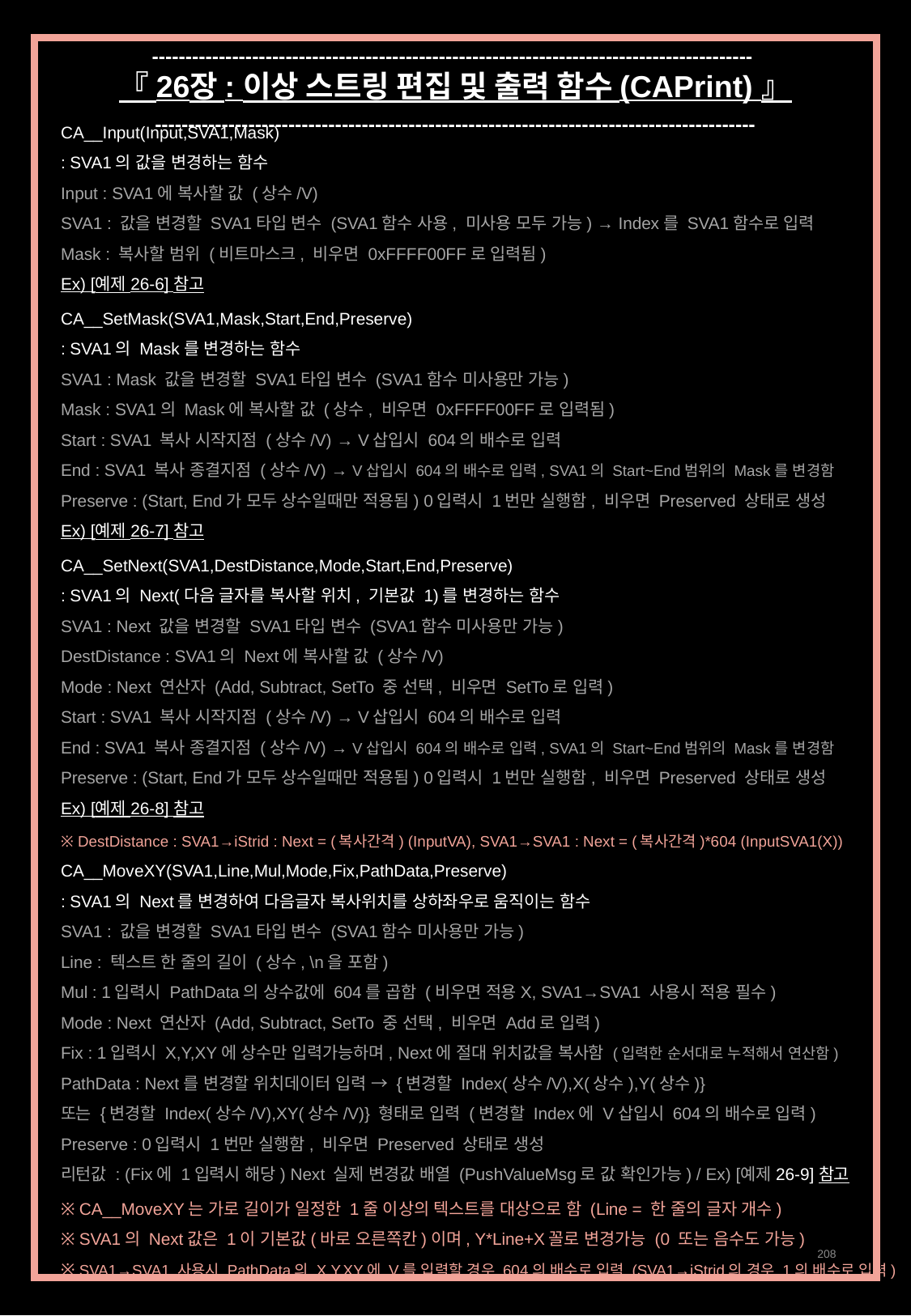

------------------------------------------------------------------------------------------
『 26장 : 이상 스트링 편집 및 출력 함수 (CAPrint) 』
------------------------------------------------------------------------------------------

CA__Input(Input,SVA1,Mask)
: SVA1의 값을 변경하는 함수
Input : SVA1에 복사할 값 (상수/V)
SVA1 : 값을 변경할 SVA1타입 변수 (SVA1함수 사용, 미사용 모두 가능) → Index를 SVA1함수로 입력
Mask : 복사할 범위 (비트마스크, 비우면 0xFFFF00FF로 입력됨)
Ex) [예제 26-6] 참고
CA__SetMask(SVA1,Mask,Start,End,Preserve)
: SVA1의 Mask를 변경하는 함수
SVA1 : Mask 값을 변경할 SVA1타입 변수 (SVA1함수 미사용만 가능)
Mask : SVA1의 Mask에 복사할 값 (상수, 비우면 0xFFFF00FF로 입력됨)
Start : SVA1 복사 시작지점 (상수/V) → V삽입시 604의 배수로 입력
End : SVA1 복사 종결지점 (상수/V) → V삽입시 604의 배수로 입력, SVA1의 Start~End범위의 Mask를 변경함
Preserve : (Start, End가 모두 상수일때만 적용됨) 0입력시 1번만 실행함, 비우면 Preserved 상태로 생성
Ex) [예제 26-7] 참고
CA__SetNext(SVA1,DestDistance,Mode,Start,End,Preserve)
: SVA1의 Next(다음 글자를 복사할 위치, 기본값 1)를 변경하는 함수
SVA1 : Next 값을 변경할 SVA1타입 변수 (SVA1함수 미사용만 가능)
DestDistance : SVA1의 Next에 복사할 값 (상수/V)
Mode : Next 연산자 (Add, Subtract, SetTo 중 선택, 비우면 SetTo로 입력)
Start : SVA1 복사 시작지점 (상수/V) → V삽입시 604의 배수로 입력
End : SVA1 복사 종결지점 (상수/V) → V삽입시 604의 배수로 입력, SVA1의 Start~End범위의 Mask를 변경함
Preserve : (Start, End가 모두 상수일때만 적용됨) 0입력시 1번만 실행함, 비우면 Preserved 상태로 생성
Ex) [예제 26-8] 참고
※ DestDistance : SVA1→iStrid : Next = (복사간격) (InputVA), SVA1→SVA1 : Next = (복사간격)*604 (InputSVA1(X))
CA__MoveXY(SVA1,Line,Mul,Mode,Fix,PathData,Preserve)
: SVA1의 Next를 변경하여 다음글자 복사위치를 상하좌우로 움직이는 함수
SVA1 : 값을 변경할 SVA1타입 변수 (SVA1함수 미사용만 가능)
Line : 텍스트 한 줄의 길이 (상수, \n을 포함)
Mul : 1입력시 PathData의 상수값에 604를 곱함 (비우면 적용X, SVA1→SVA1 사용시 적용 필수)
Mode : Next 연산자 (Add, Subtract, SetTo 중 선택, 비우면 Add로 입력)
Fix : 1입력시 X,Y,XY에 상수만 입력가능하며, Next에 절대 위치값을 복사함 (입력한 순서대로 누적해서 연산함)
PathData : Next를 변경할 위치데이터 입력 → {변경할 Index(상수/V),X(상수),Y(상수)}
또는 {변경할 Index(상수/V),XY(상수/V)} 형태로 입력 (변경할 Index에 V삽입시 604의 배수로 입력)
Preserve : 0입력시 1번만 실행함, 비우면 Preserved 상태로 생성
리턴값 : (Fix에 1입력시 해당) Next 실제 변경값 배열 (PushValueMsg로 값 확인가능) / Ex) [예제 26-9] 참고
※ CA__MoveXY는 가로 길이가 일정한 1줄 이상의 텍스트를 대상으로 함 (Line = 한 줄의 글자 개수)
※ SVA1의 Next값은 1이 기본값(바로 오른쪽칸)이며, Y*Line+X꼴로 변경가능 (0 또는 음수도 가능)
※ SVA1→SVA1 사용시 PathData의 X,Y,XY에 V를 입력할 경우 604의 배수로 입력 (SVA1→iStrid의 경우 1의 배수로 입력)
208